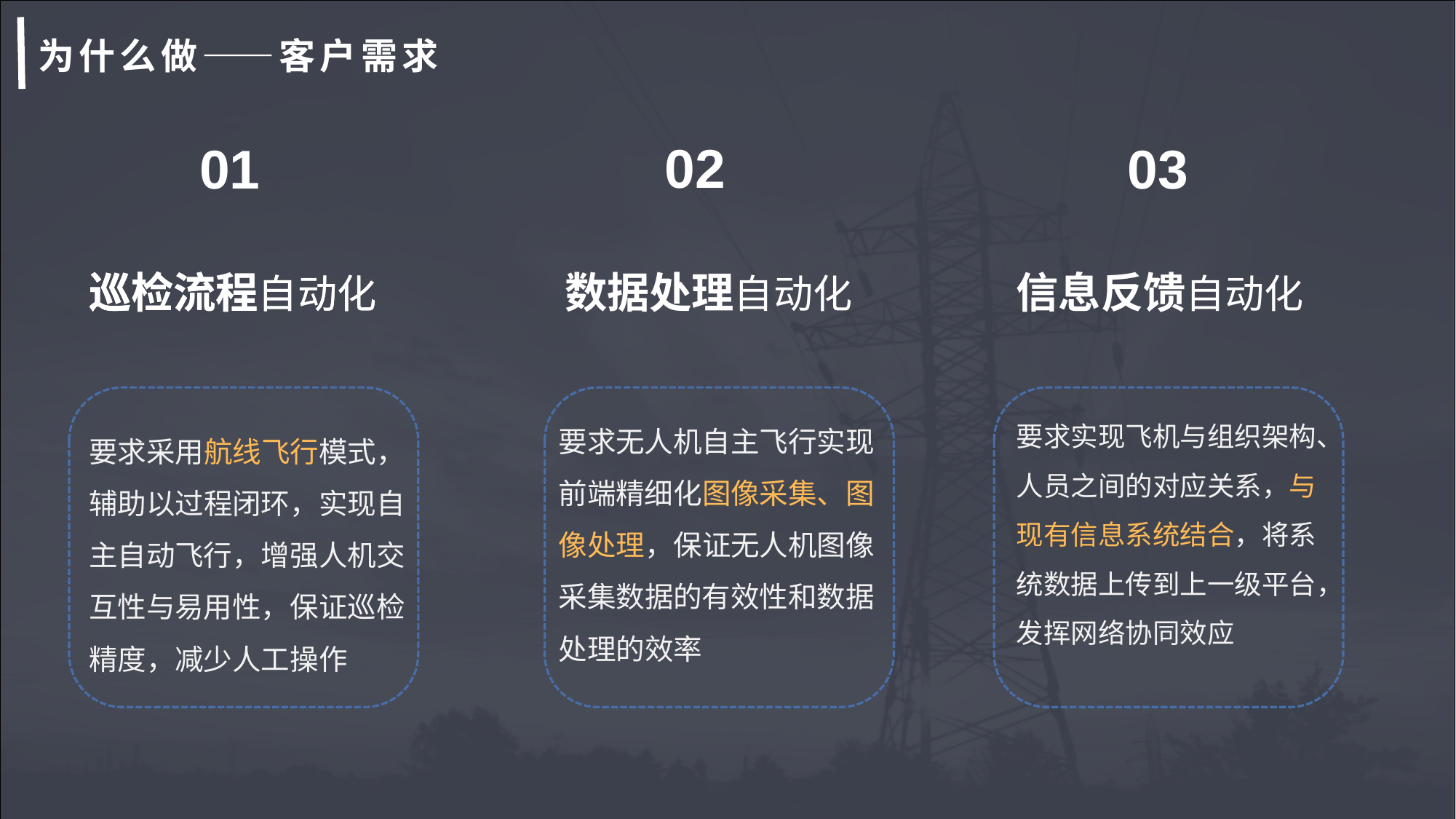

# 为什么做——客户需求
02
03
01
巡检流程自动化
数据处理自动化
信息反馈自动化
巡检流程自动化

要求实现飞机与组织架构、人员之间的对应关系，与现有信息系统结合，将系统数据上传到上一级平台，发挥网络协同效应
要求无人机自主飞行实现前端精细化图像采集、图像处理，保证无人机图像采集数据的有效性和数据处理的效率
要求采用航线飞行模式，辅助以过程闭环，实现自主自动飞行，增强人机交互性与易用性，保证巡检精度，减少人工操作